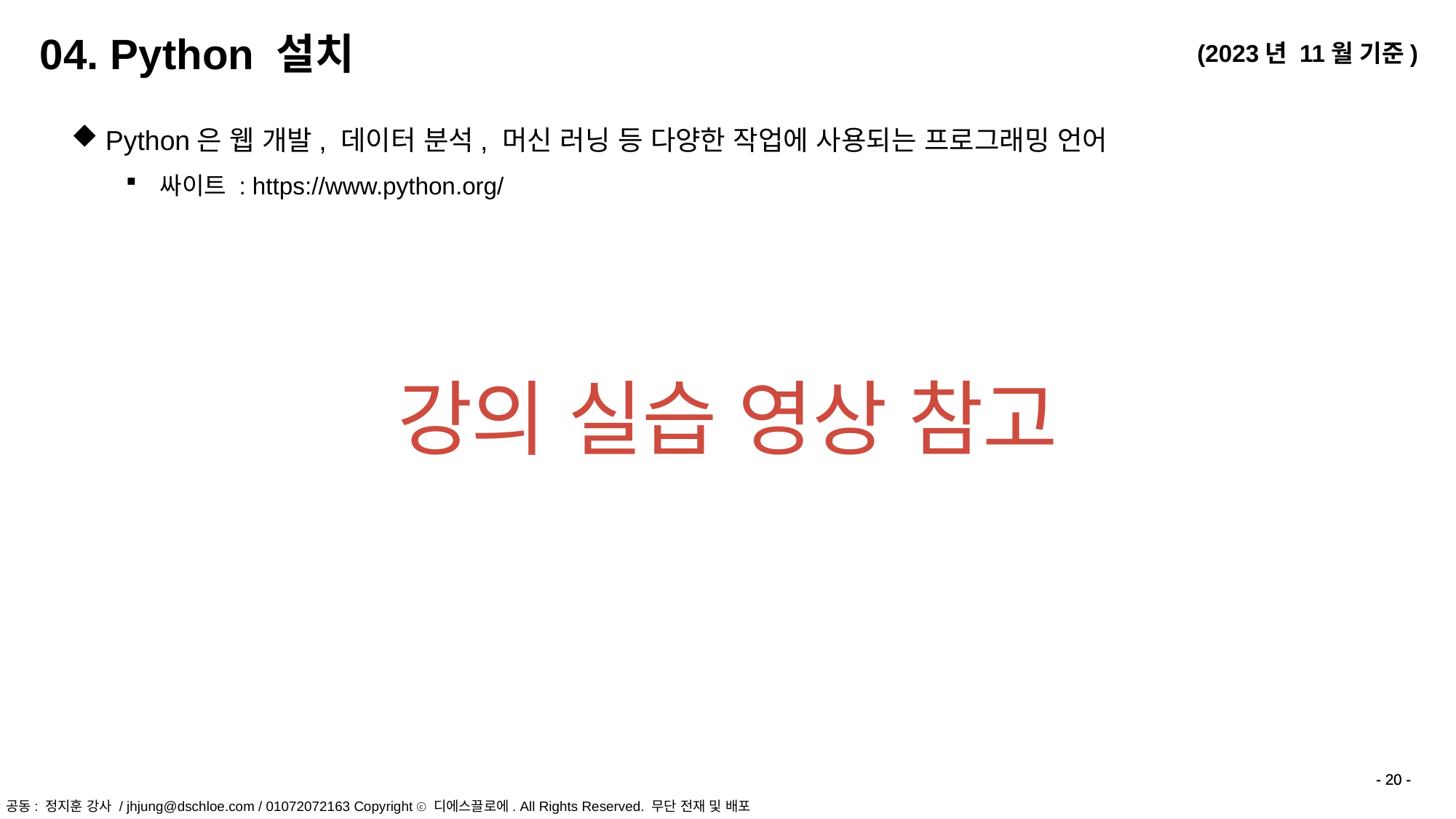

04. Python 설치
Python은 웹 개발, 데이터 분석, 머신 러닝 등 다양한 작업에 사용되는 프로그래밍 언어
싸이트 : https://www.python.org/
강의 실습 영상 참고
- 20 -